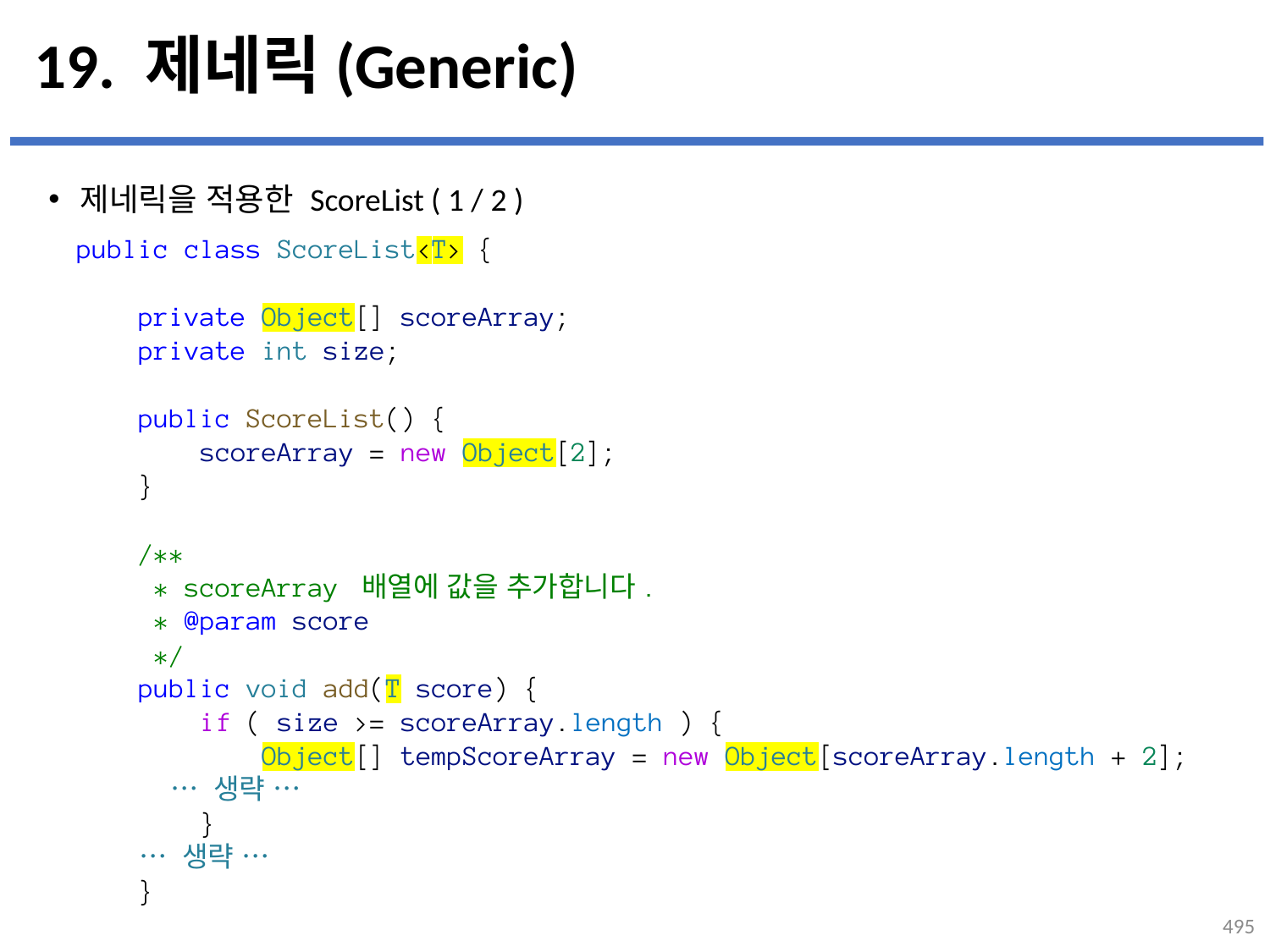

# 19. 제네릭(Generic)
제네릭을 적용한 ScoreList ( 1 / 2 )
public class ScoreList<T> {
    private Object[] scoreArray;
    private int size;
    public ScoreList() {
        scoreArray = new Object[2];
    }
    /**
     * scoreArray 배열에 값을 추가합니다.
     * @param score
     */
    public void add(T score) {
        if ( size >= scoreArray.length ) {
            Object[] tempScoreArray = new Object[scoreArray.length + 2];
            … 생략 …
        }
        … 생략 …
    }
...

설명
495